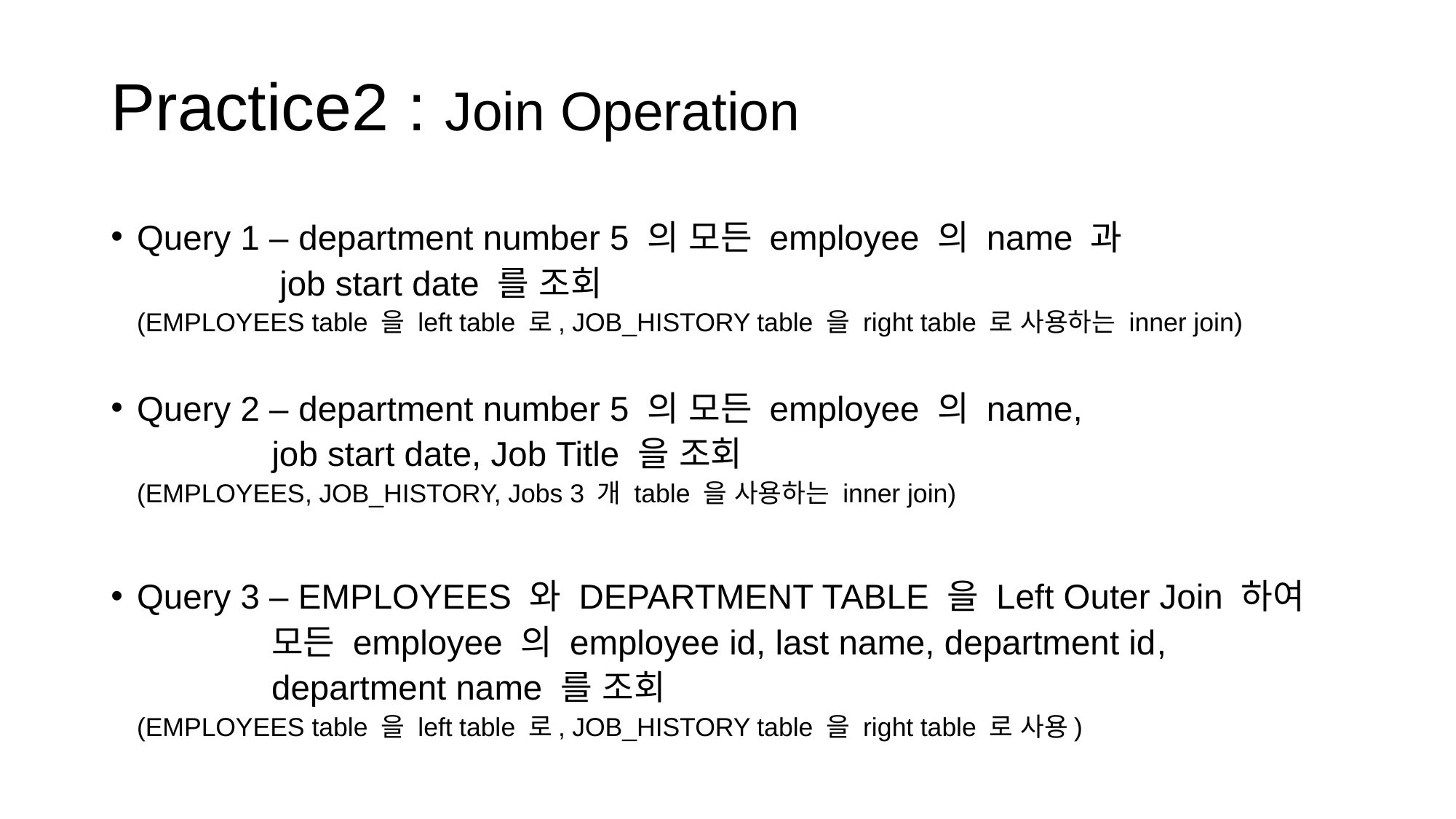

# Practice2 : Join Operation
Query 1 – department number 5 의 모든 employee 의 name 과
              job start date 를 조회
(EMPLOYEES table 을 left table 로, JOB_HISTORY table 을 right table 로 사용하는 inner join)
Query 2 – department number 5 의 모든 employee 의 name,
              job start date, Job Title 을 조회
(EMPLOYEES, JOB_HISTORY, Jobs 3 개 table 을 사용하는 inner join)

Query 3 – EMPLOYEES 와 DEPARTMENT TABLE 을 Left Outer Join 하여
              모든 employee 의 employee id, last name, department id,
              department name 를 조회
(EMPLOYEES table 을 left table 로, JOB_HISTORY table 을 right table 로 사용)